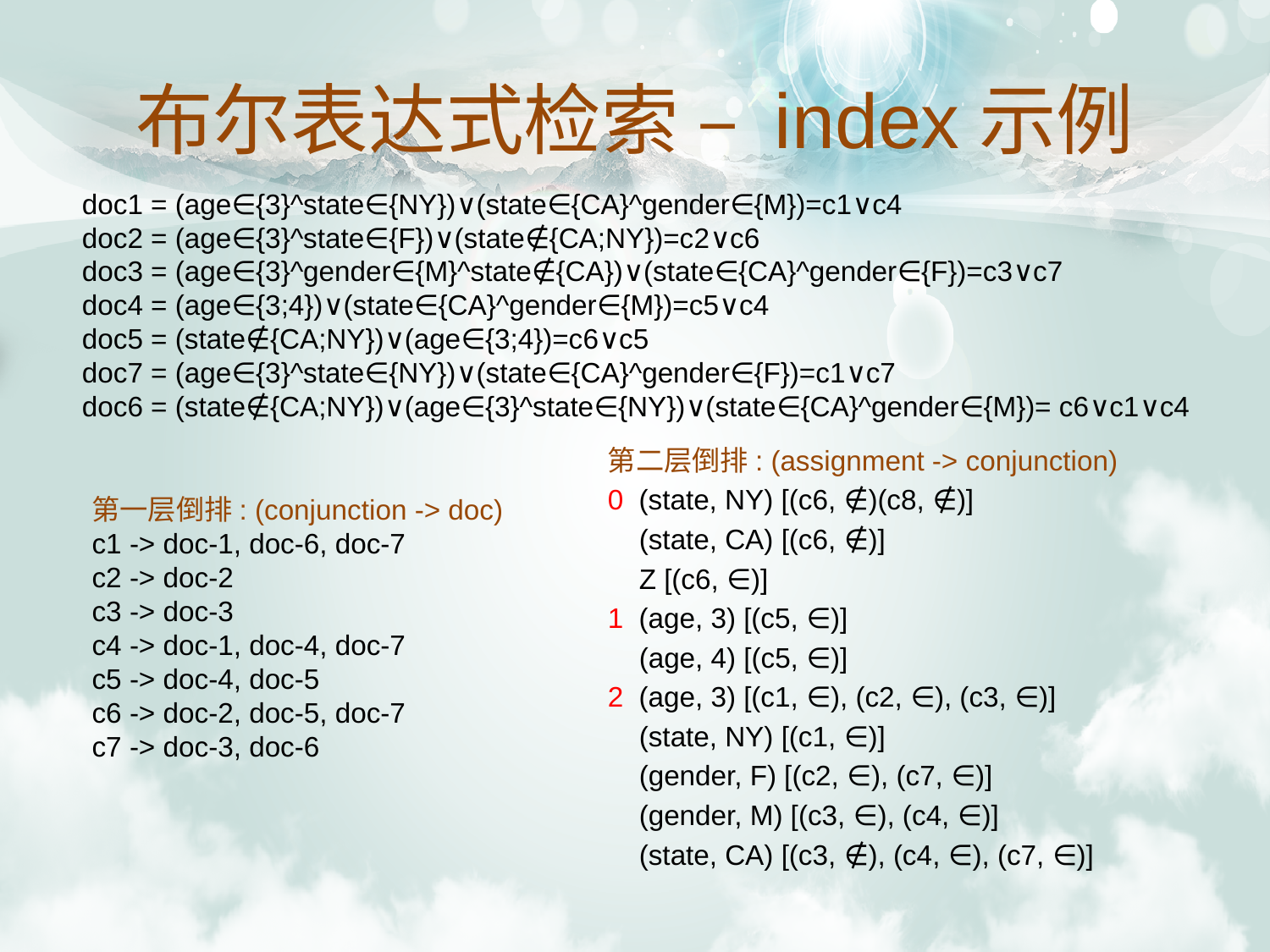

布尔表达式检索 – index示例
doc1 = (age∈{3}^state∈{NY})∨(state∈{CA}^gender∈{M})=c1∨c4
doc2 = (age∈{3}^state∈{F})∨(state∉{CA;NY})=c2∨c6
doc3 = (age∈{3}^gender∈{M}^state∉{CA})∨(state∈{CA}^gender∈{F})=c3∨c7
doc4 = (age∈{3;4})∨(state∈{CA}^gender∈{M})=c5∨c4
doc5 = (state∉{CA;NY})∨(age∈{3;4})=c6∨c5
doc7 = (age∈{3}^state∈{NY})∨(state∈{CA}^gender∈{F})=c1∨c7
doc6 = (state∉{CA;NY})∨(age∈{3}^state∈{NY})∨(state∈{CA}^gender∈{M})= c6∨c1∨c4
第二层倒排: (assignment -> conjunction)
0  (state, NY) [(c6, ∉)(c8, ∉)]
    (state, CA) [(c6, ∉)]
    Z [(c6, ∈)]
1  (age, 3) [(c5, ∈)]
    (age, 4) [(c5, ∈)]
2  (age, 3) [(c1, ∈), (c2, ∈), (c3, ∈)]
    (state, NY) [(c1, ∈)]
    (gender, F) [(c2, ∈), (c7, ∈)]
    (gender, M) [(c3, ∈), (c4, ∈)]
    (state, CA) [(c3, ∉), (c4, ∈), (c7, ∈)]
第一层倒排: (conjunction -> doc)
c1 -> doc-1, doc-6, doc-7
c2 -> doc-2
c3 -> doc-3
c4 -> doc-1, doc-4, doc-7
c5 -> doc-4, doc-5
c6 -> doc-2, doc-5, doc-7
c7 -> doc-3, doc-6